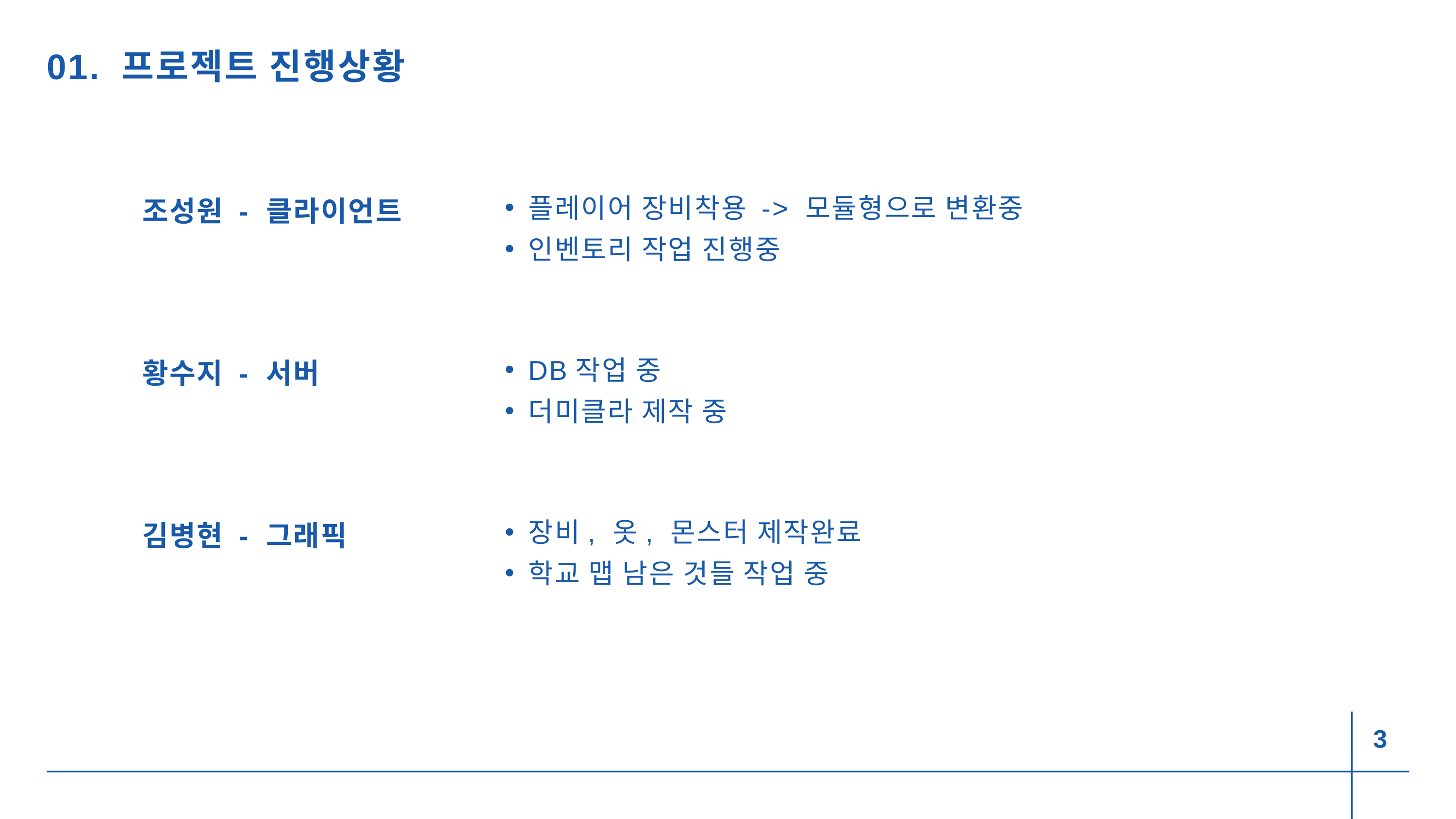

01. 프로젝트 진행상황
플레이어 장비착용 -> 모듈형으로 변환중
인벤토리 작업 진행중
조성원 - 클라이언트
DB작업 중
더미클라 제작 중
황수지 - 서버
장비, 옷, 몬스터 제작완료
학교 맵 남은 것들 작업 중
김병현 - 그래픽

3